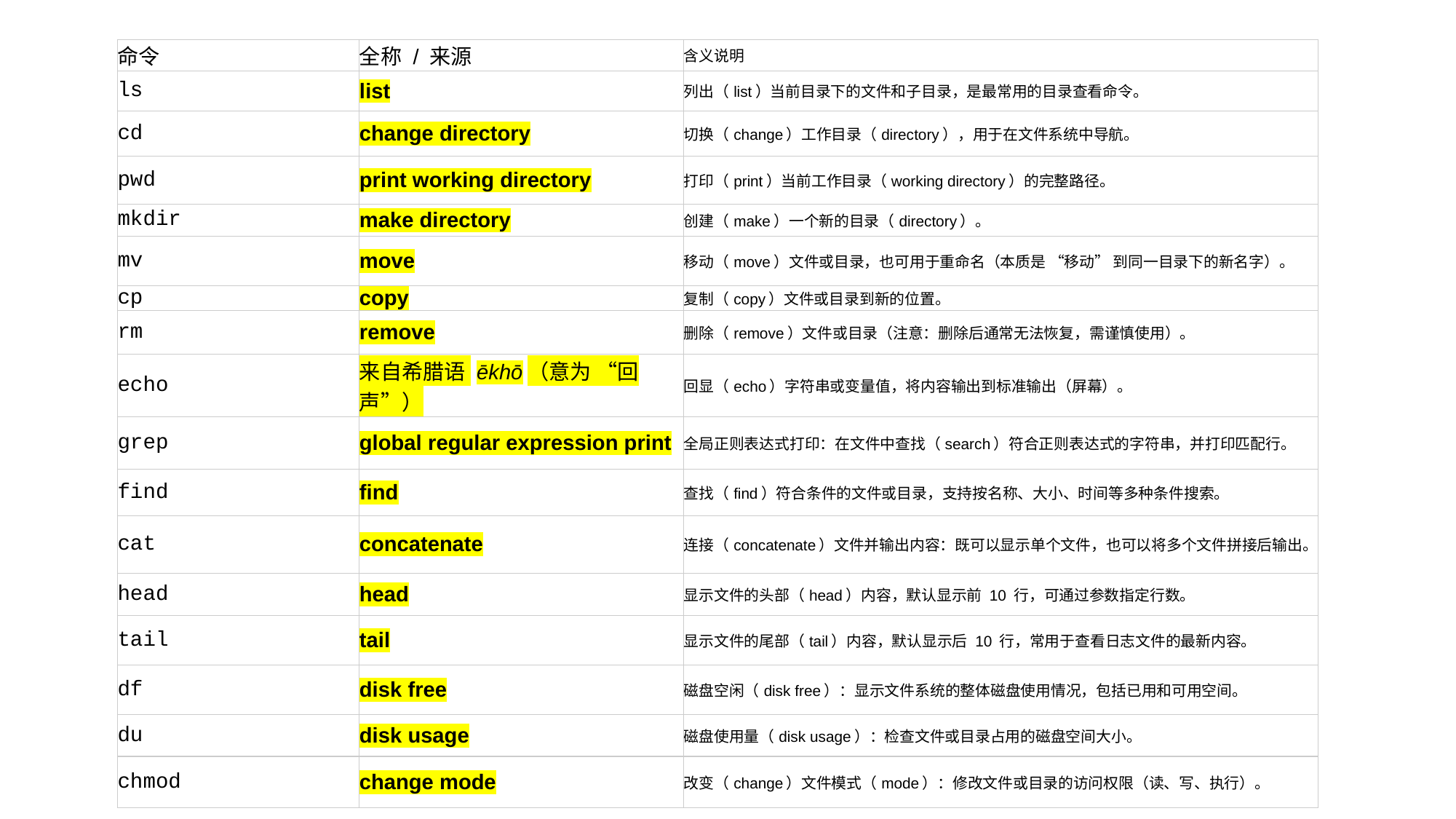

| 命令 | 全称 / 来源 | 含义说明 |
| --- | --- | --- |
| ls | list | 列出（list）当前目录下的文件和子目录，是最常用的目录查看命令。 |
| cd | change directory | 切换（change）工作目录（directory），用于在文件系统中导航。 |
| pwd | print working directory | 打印（print）当前工作目录（working directory）的完整路径。 |
| mkdir | make directory | 创建（make）一个新的目录（directory）。 |
| mv | move | 移动（move）文件或目录，也可用于重命名（本质是 “移动” 到同一目录下的新名字）。 |
| cp | copy | 复制（copy）文件或目录到新的位置。 |
| rm | remove | 删除（remove）文件或目录（注意：删除后通常无法恢复，需谨慎使用）。 |
| echo | 来自希腊语 ēkhō（意为 “回声”） | 回显（echo）字符串或变量值，将内容输出到标准输出（屏幕）。 |
| grep | global regular expression print | 全局正则表达式打印：在文件中查找（search）符合正则表达式的字符串，并打印匹配行。 |
| find | find | 查找（find）符合条件的文件或目录，支持按名称、大小、时间等多种条件搜索。 |
| cat | concatenate | 连接（concatenate）文件并输出内容：既可以显示单个文件，也可以将多个文件拼接后输出。 |
| head | head | 显示文件的头部（head）内容，默认显示前 10 行，可通过参数指定行数。 |
| tail | tail | 显示文件的尾部（tail）内容，默认显示后 10 行，常用于查看日志文件的最新内容。 |
| df | disk free | 磁盘空闲（disk free）：显示文件系统的整体磁盘使用情况，包括已用和可用空间。 |
| du | disk usage | 磁盘使用量（disk usage）：检查文件或目录占用的磁盘空间大小。 |
| chmod | change mode | 改变（change）文件模式（mode）：修改文件或目录的访问权限（读、写、执行）。 |